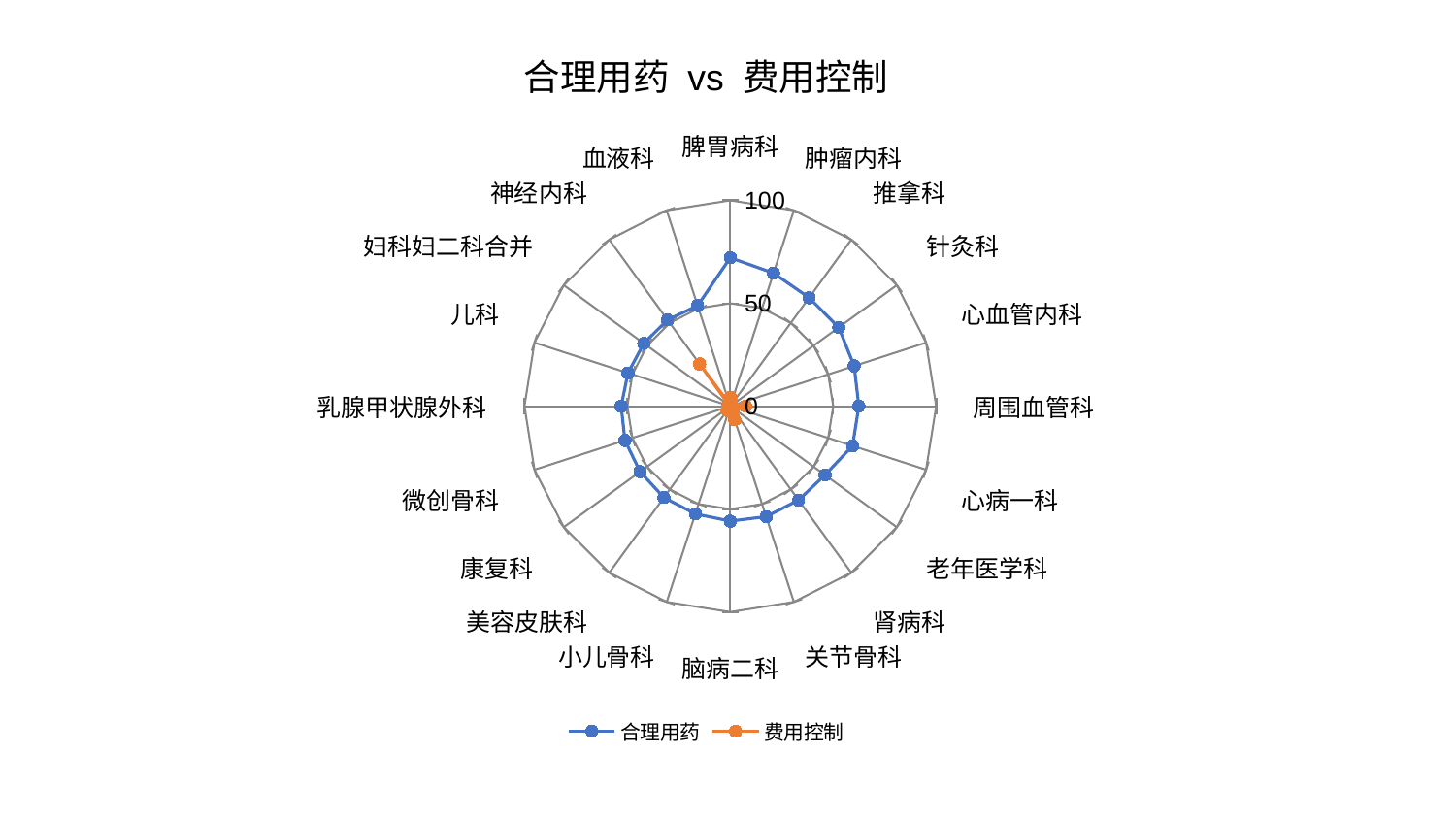

### Chart: 合理用药 vs 费用控制

| Category | 合理用药 | 费用控制 |
|---|---|---|
| 脾胃病科 | 72.12003302456904 | 4.343730428310917 |
| 肿瘤内科 | 67.97199313964485 | 2.0154318522238386 |
| 推拿科 | 65.14875223348788 | 0.832277503664639 |
| 针灸科 | 65.12471630540267 | 0.8894448236766574 |
| 心血管内科 | 63.28166771848115 | 1.0487266618874513 |
| 周围血管科 | 62.44215190610538 | 7.476840279386386 |
| 心病一科 | 62.441198128169255 | 1.2705380387687237 |
| 老年医学科 | 56.88091321268465 | 1.2416569463060205 |
| 肾病科 | 56.429681174435686 | 2.385253664298287 |
| 关节骨科 | 56.42148582432836 | 6.89900958068257 |
| 脑病二科 | 55.84243208743001 | 1.5508669042902161 |
| 小儿骨科 | 55.024391357782136 | 1.3254437320268506 |
| 美容皮肤科 | 54.85633336787439 | 2.559895731590681 |
| 康复科 | 54.17645798986421 | 1.0152700054485684 |
| 微创骨科 | 53.80611222141628 | 0.8623203808932154 |
| 乳腺甲状腺外科 | 53.00377692935702 | 1.0725565139197075 |
| 儿科 | 52.252578693157986 | 0.8863593041307845 |
| 妇科妇二科合并 | 51.942708224679464 | 0.5631998143896171 |
| 神经内科 | 51.849385111057344 | 25.38382398934588 |
| 血液科 | 51.39475690252793 | 1.0007643679475873 |
59